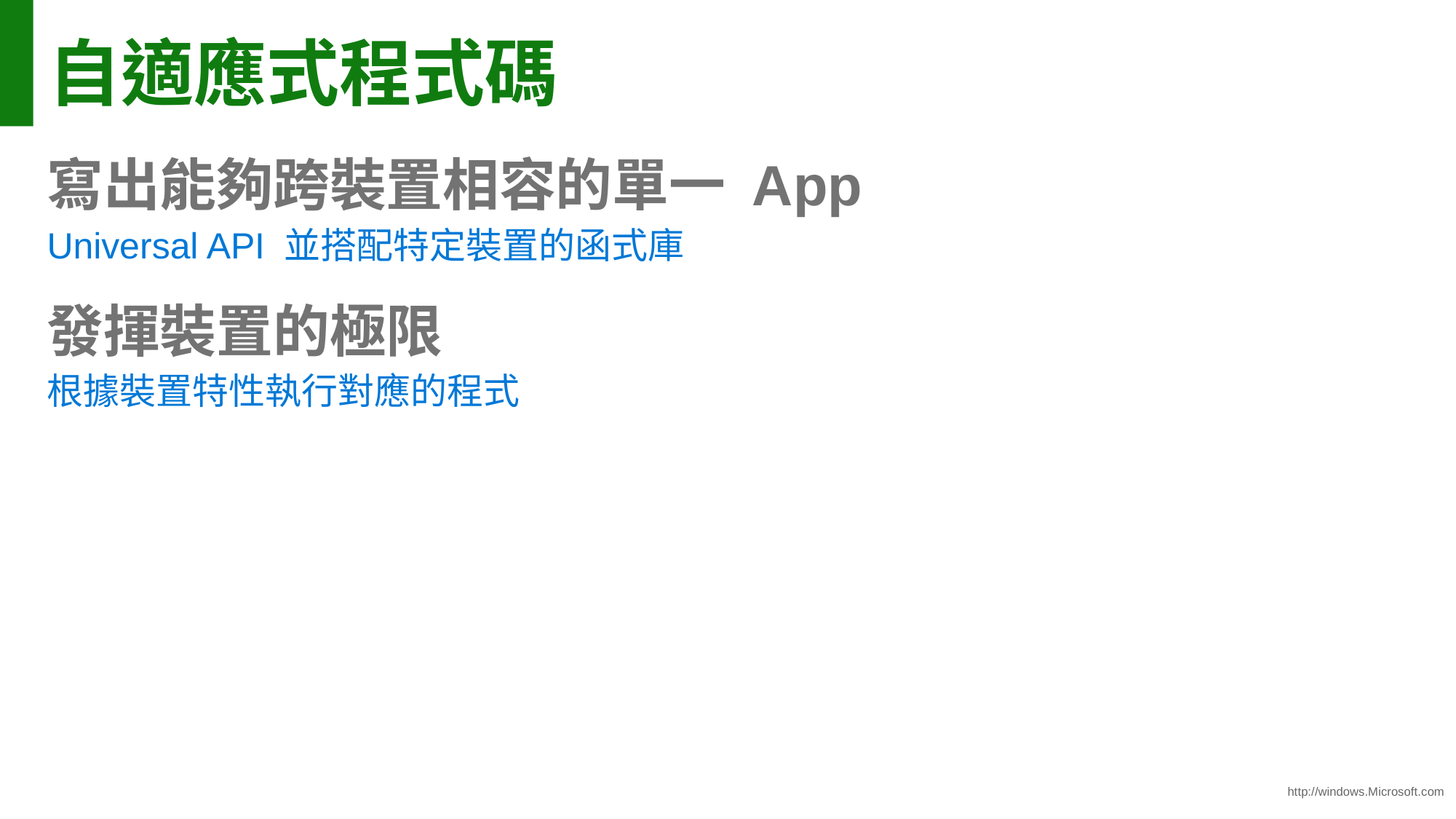

# 自適應式程式碼
寫出能夠跨裝置相容的單一 App
Universal API 並搭配特定裝置的函式庫
發揮裝置的極限
根據裝置特性執行對應的程式